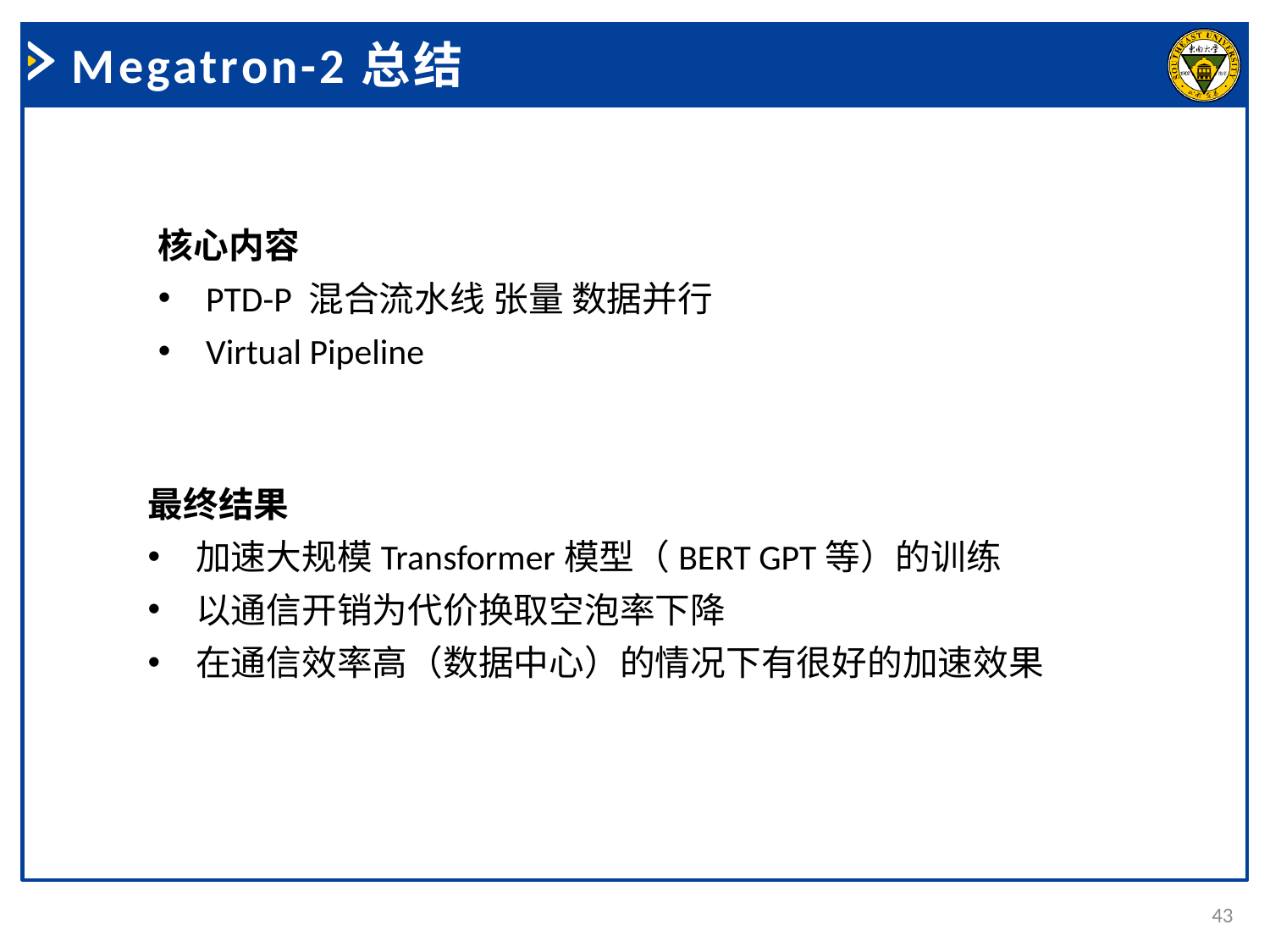

Megatron-2总结
核心内容
PTD-P 混合流水线 张量 数据并行
Virtual Pipeline
最终结果
加速大规模Transformer模型（BERT GPT等）的训练
以通信开销为代价换取空泡率下降
在通信效率高（数据中心）的情况下有很好的加速效果
43